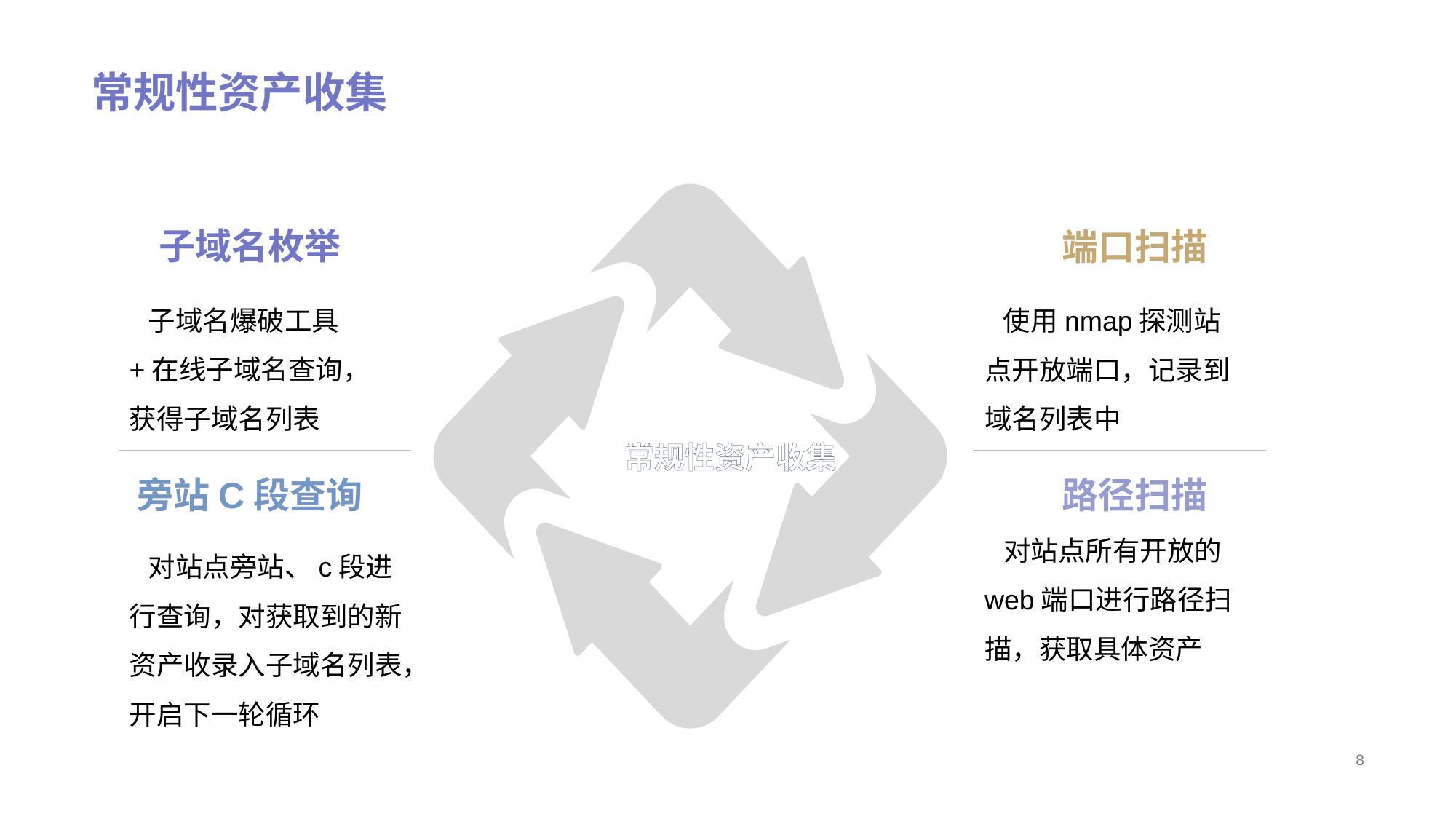

# 常规性资产收集

子域名枚举
  子域名爆破工具+在线子域名查询，获得子域名列表
端口扫描
  使用nmap探测站点开放端口，记录到域名列表中
常规性资产收集
旁站C段查询
  对站点旁站、c段进行查询，对获取到的新资产收录入子域名列表，开启下一轮循环
路径扫描
  对站点所有开放的web端口进行路径扫描，获取具体资产
8